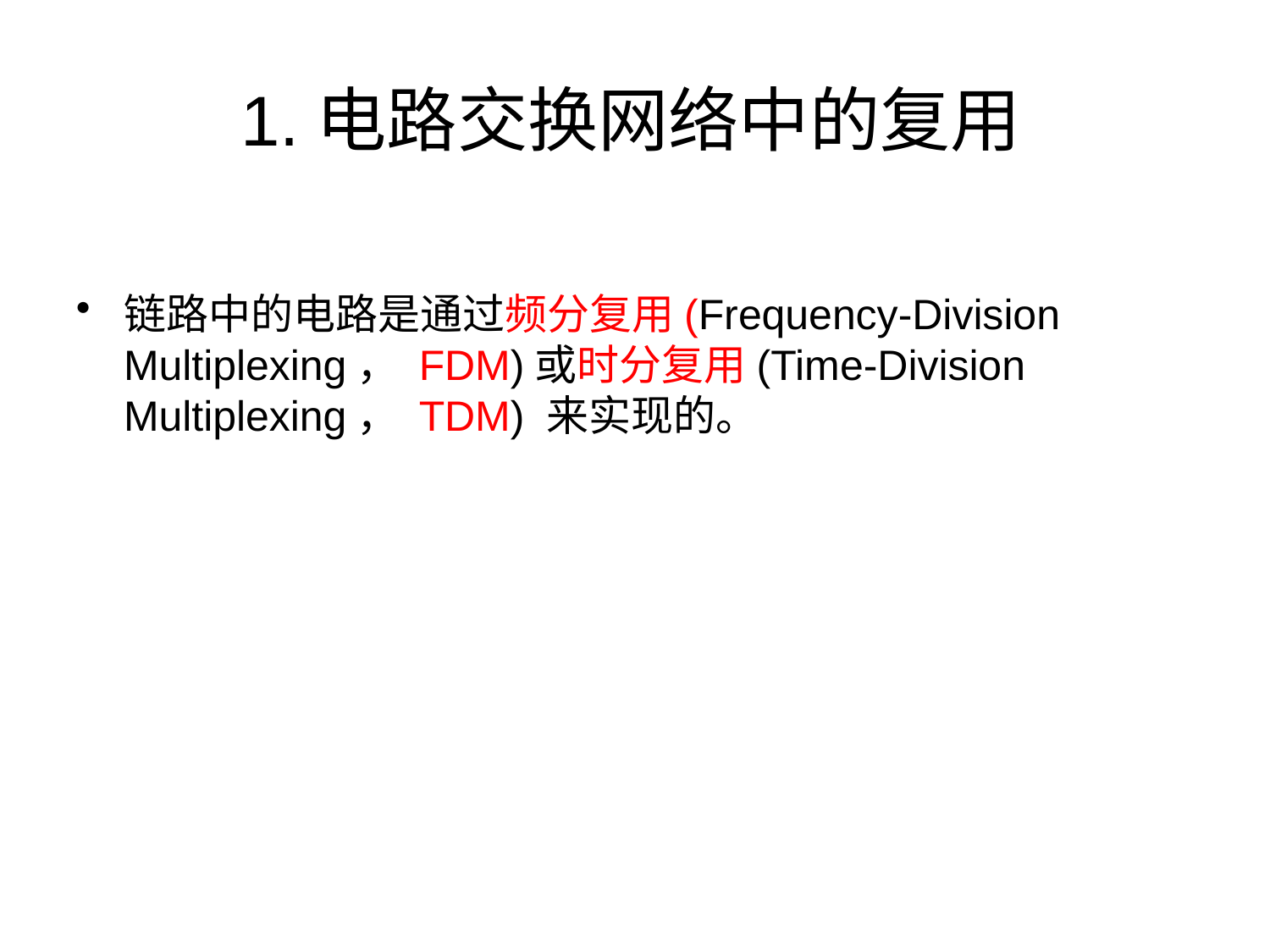

# 1.电路交换网络中的复用

链路中的电路是通过频分复用(Frequency-Division Multiplexing， FDM)或时分复用(Time-Division Multiplexing， TDM) 来实现的。